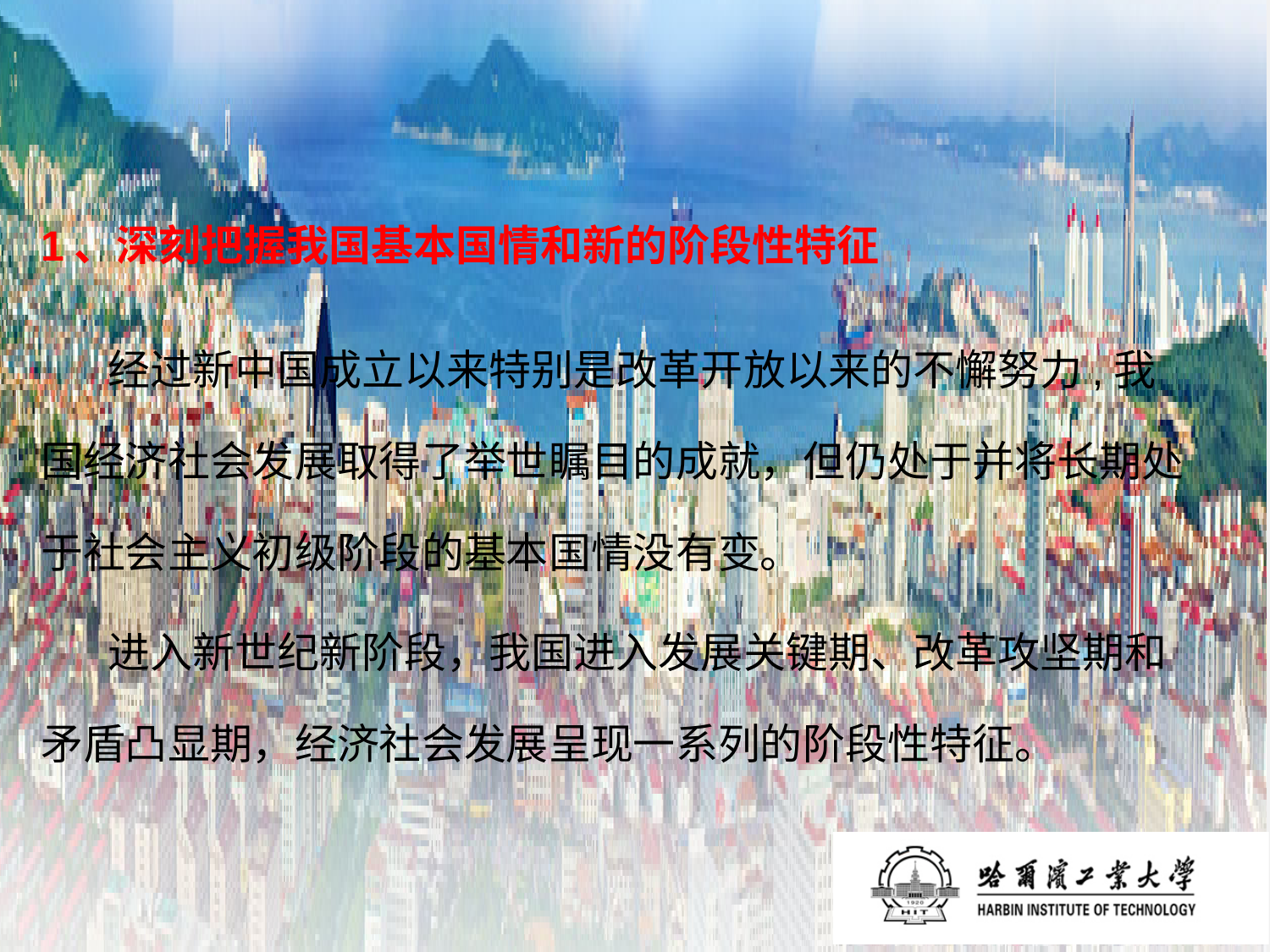

# 1、深刻把握我国基本国情和新的阶段性特征
      经过新中国成立以来特别是改革开放以来的不懈努力,我国经济社会发展取得了举世瞩目的成就，但仍处于并将长期处于社会主义初级阶段的基本国情没有变。
      进入新世纪新阶段，我国进入发展关键期、改革攻坚期和矛盾凸显期，经济社会发展呈现一系列的阶段性特征。